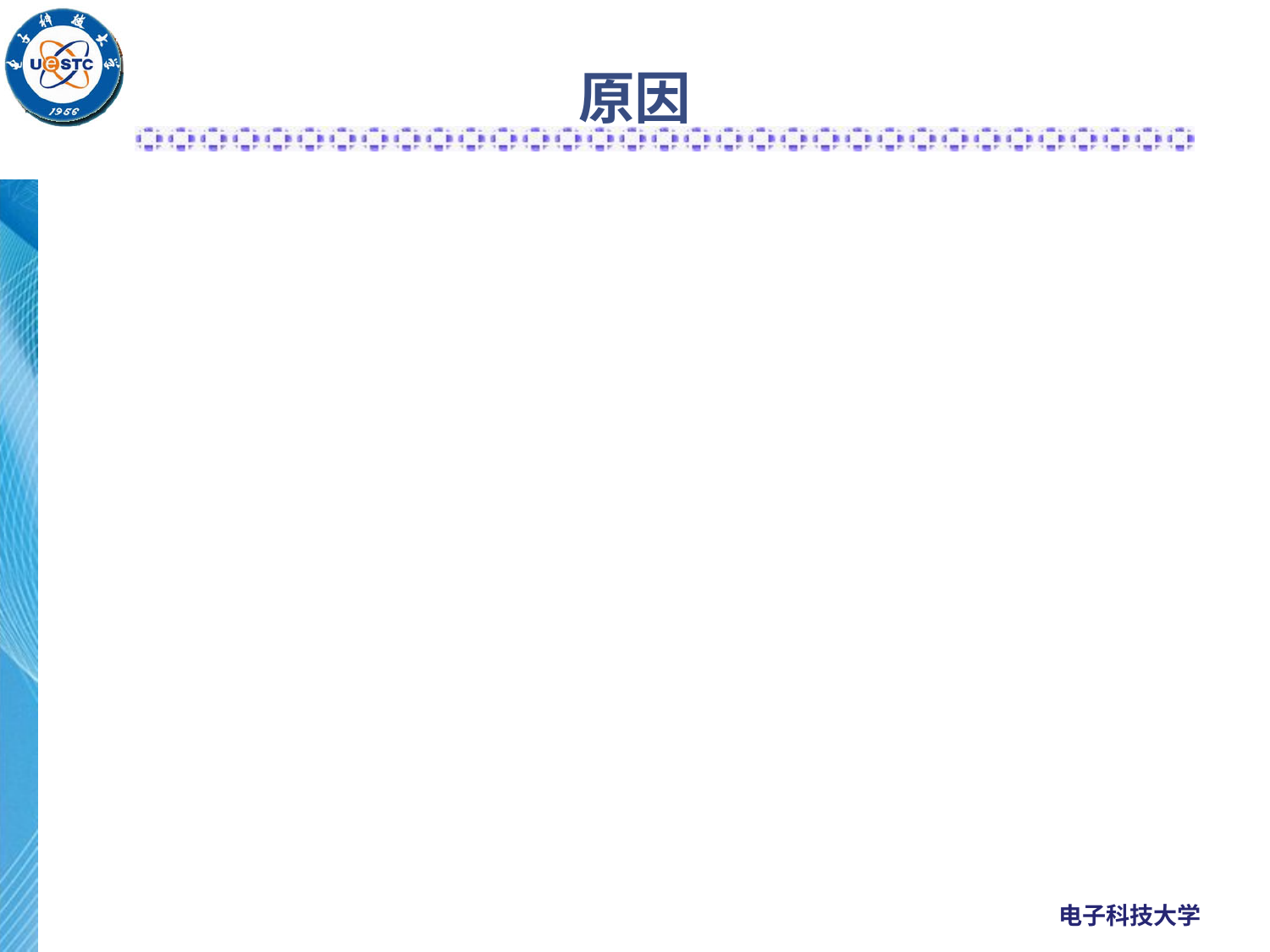

# 原因
由于进程交替修改了共享变量造成结果可能不正确。
有交互的并发进程执行时出现与时间有关的错误，其根本原因是对共享资源（变量）的使用不受限，为了使并发进程能正确地执行，必须对共享变量的使用加以限制。